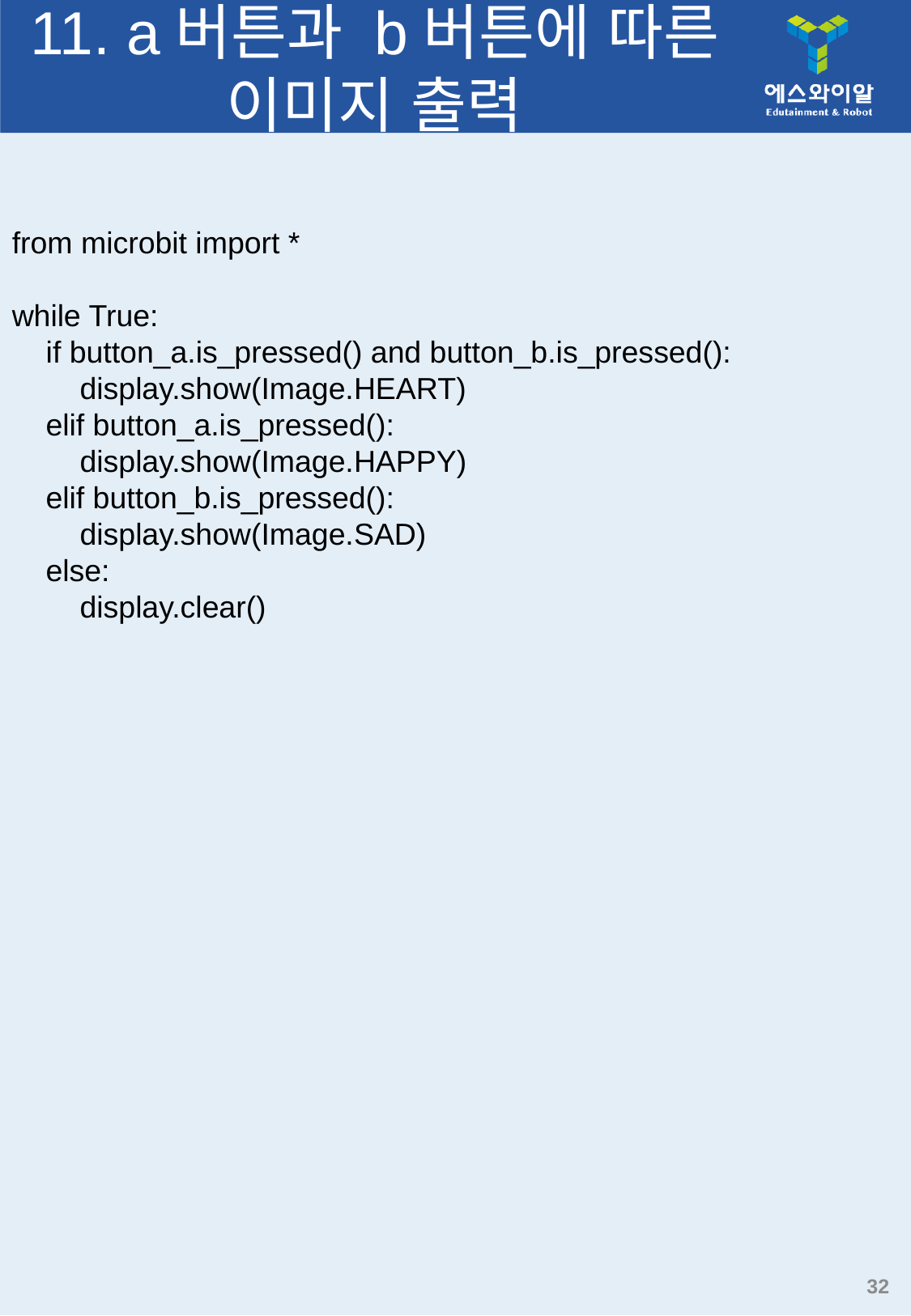

# 11. a버튼과 b버튼에 따른 이미지 출력
from microbit import *
while True:
    if button_a.is_pressed() and button_b.is_pressed():
        display.show(Image.HEART)
    elif button_a.is_pressed():
        display.show(Image.HAPPY)
    elif button_b.is_pressed():
        display.show(Image.SAD)
    else:
        display.clear()

32